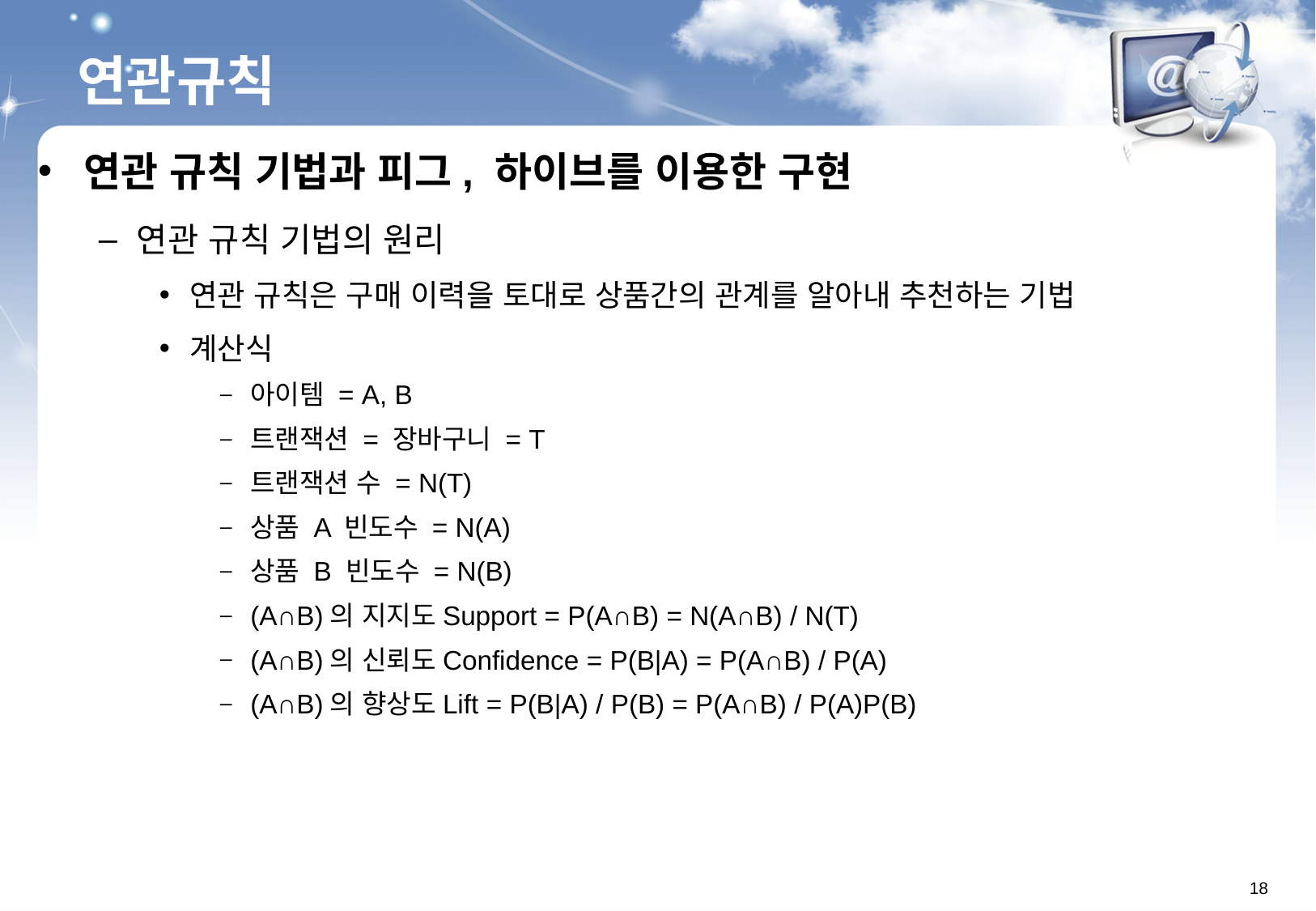

연관규칙
연관 규칙 기법과 피그, 하이브를 이용한 구현
연관 규칙 기법의 원리
연관 규칙은 구매 이력을 토대로 상품간의 관계를 알아내 추천하는 기법
계산식
아이템 = A, B
트랜잭션 = 장바구니 = T
트랜잭션 수 = N(T)
상품 A 빈도수 = N(A)
상품 B 빈도수 = N(B)
(A∩B)의 지지도Support = P(A∩B) = N(A∩B) / N(T)
(A∩B)의 신뢰도Confidence = P(B|A) = P(A∩B) / P(A)
(A∩B)의 향상도Lift = P(B|A) / P(B) = P(A∩B) / P(A)P(B)